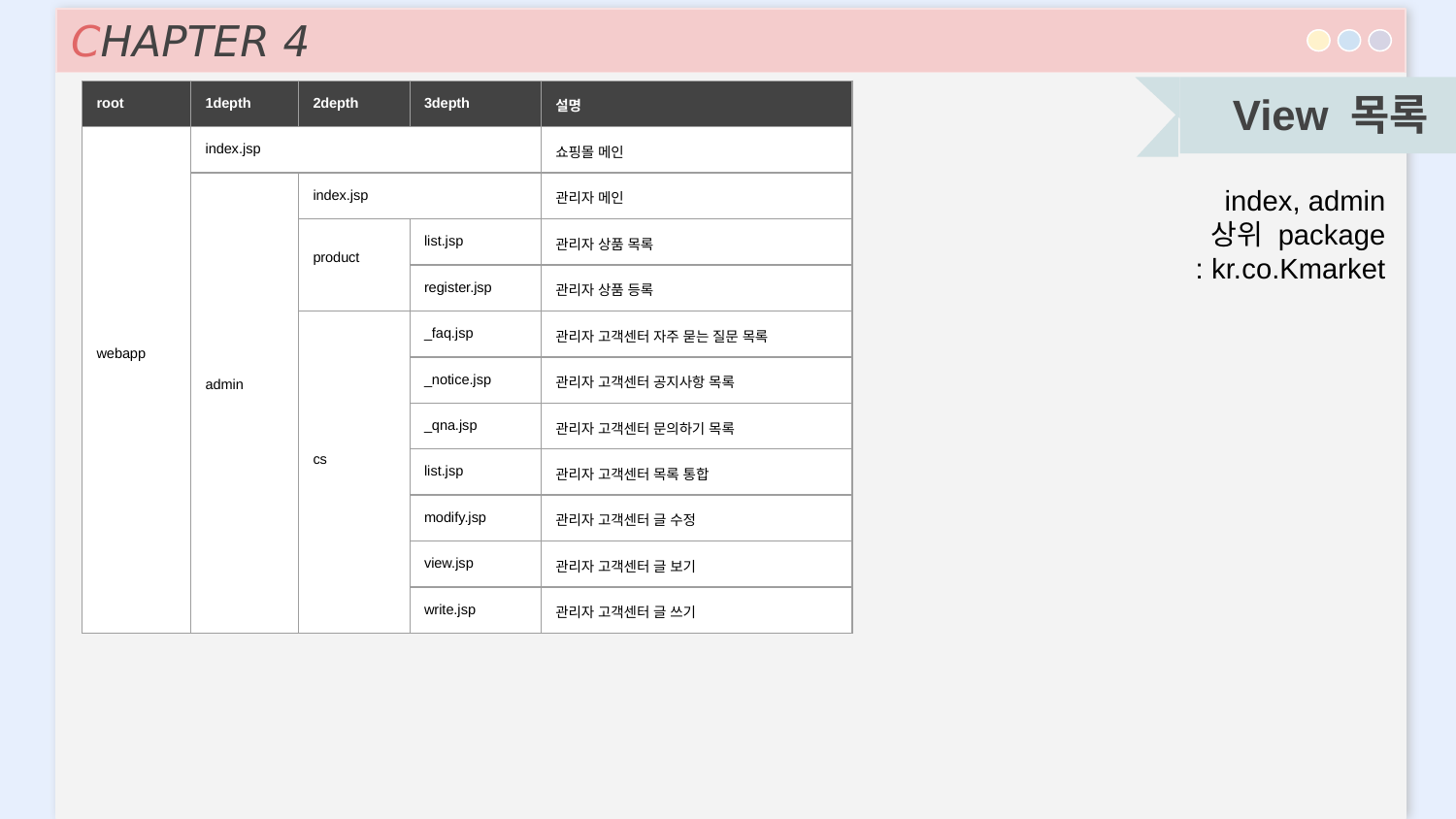

CHAPTER 4

View 목록

| root | 1depth | 2depth | 3depth | 설명 |
| --- | --- | --- | --- | --- |
| webapp | index.jsp |  |  | 쇼핑몰 메인 |
|  | admin | index.jsp |  | 관리자 메인 |
|  |  | product | list.jsp | 관리자 상품 목록 |
|  |  |  | register.jsp | 관리자 상품 등록 |
|  |  | cs | \_faq.jsp | 관리자 고객센터 자주 묻는 질문 목록 |
|  |  |  | \_notice.jsp | 관리자 고객센터 공지사항 목록 |
|  |  |  | \_qna.jsp | 관리자 고객센터 문의하기 목록 |
|  |  |  | list.jsp | 관리자 고객센터 목록 통합 |
|  |  |  | modify.jsp | 관리자 고객센터 글 수정 |
|  |  |  | view.jsp | 관리자 고객센터 글 보기 |
|  |  |  | write.jsp | 관리자 고객센터 글 쓰기 |
index, admin
상위 package
: kr.co.Kmarket